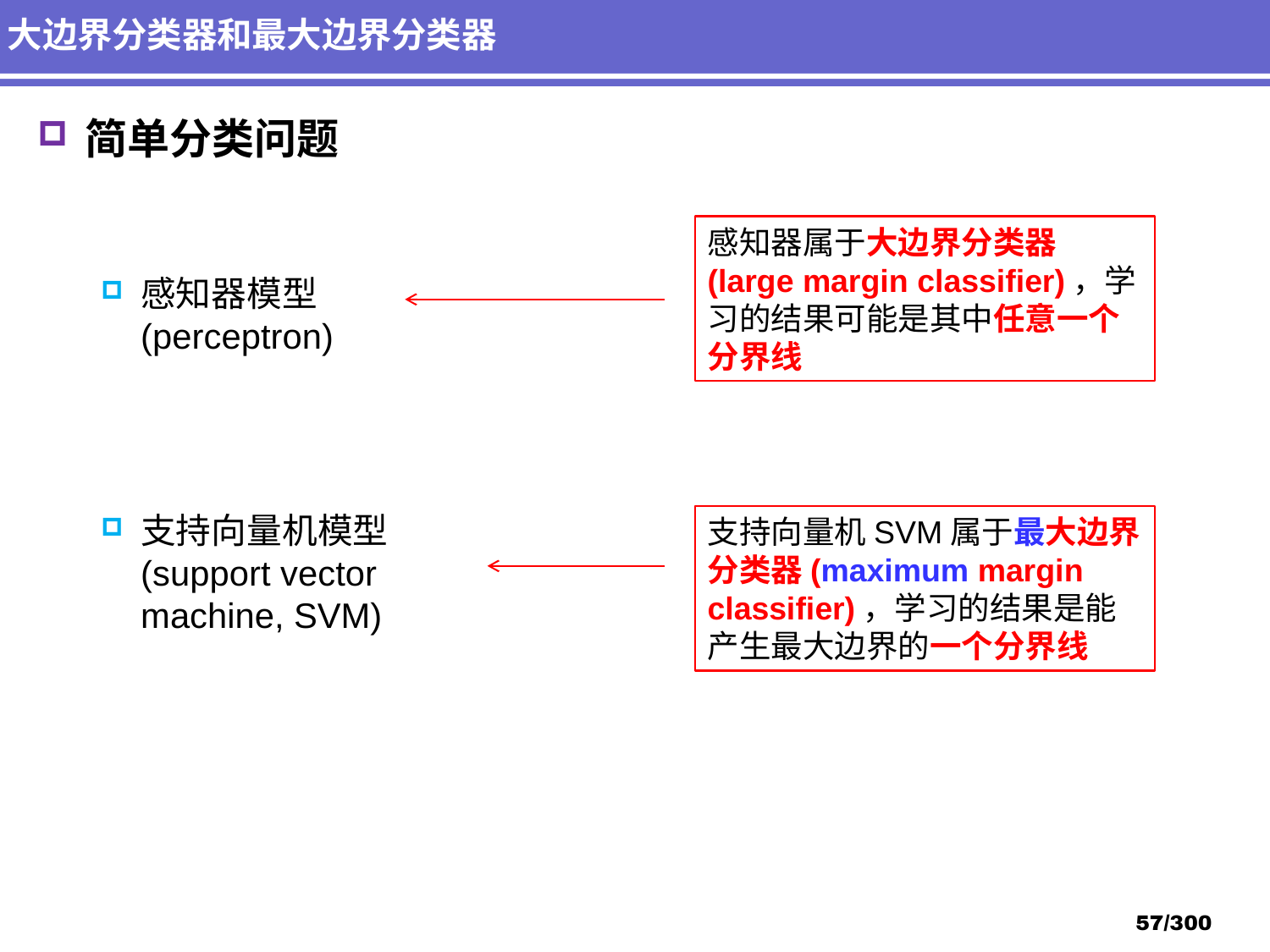

# 大边界分类器和最大边界分类器
简单分类问题

感知器模型(perceptron)

支持向量机模型(support vector machine, SVM)

感知器属于大边界分类器(large margin classifier)，学习的结果可能是其中任意一个分界线
支持向量机SVM属于最大边界分类器(maximum margin classifier)，学习的结果是能产生最大边界的一个分界线
57/300